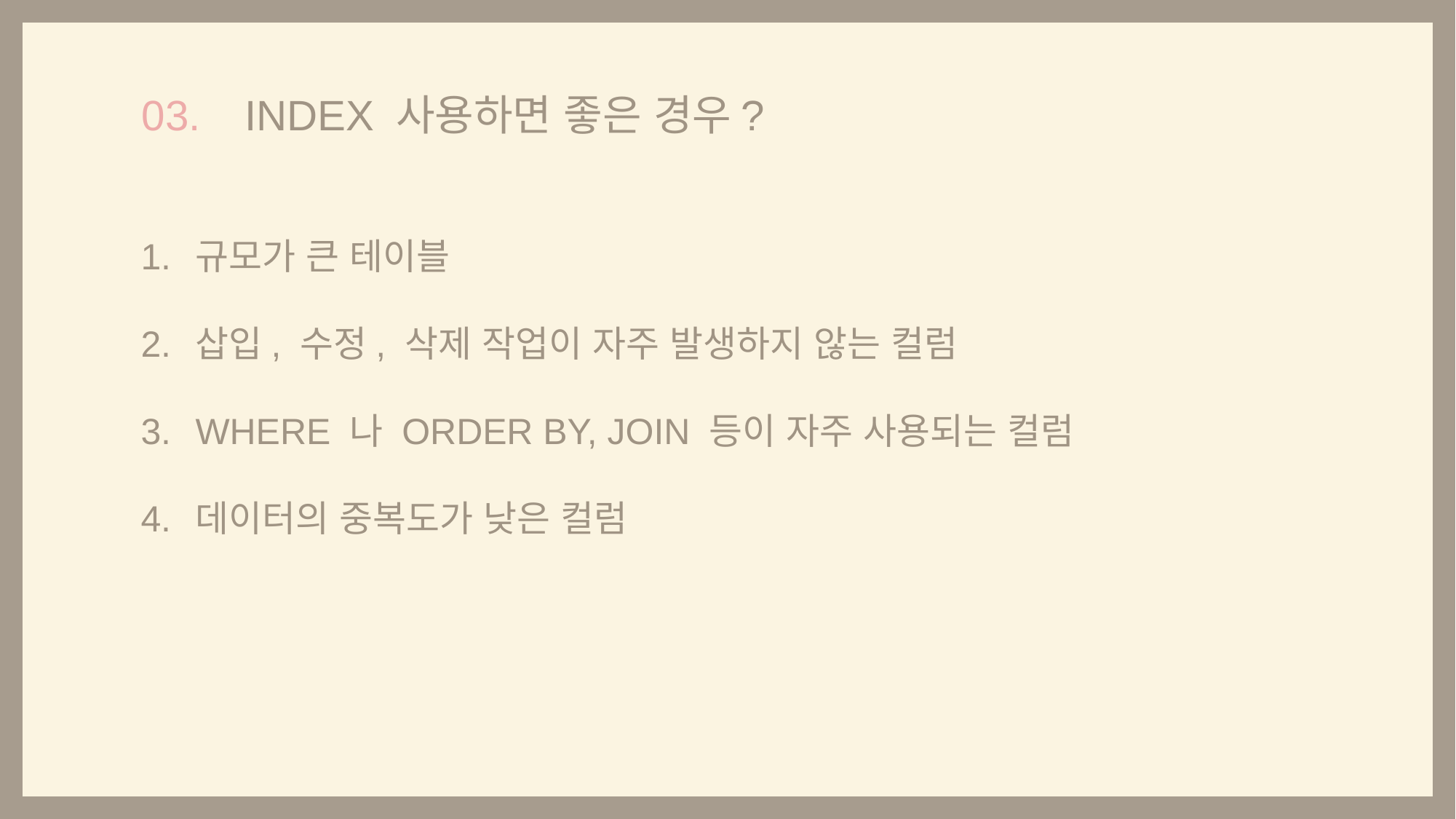

INDEX 사용하면 좋은 경우?
03.
규모가 큰 테이블
삽입, 수정, 삭제 작업이 자주 발생하지 않는 컬럼
WHERE 나 ORDER BY, JOIN 등이 자주 사용되는 컬럼
데이터의 중복도가 낮은 컬럼
주로 검색 및 조회를 할때 큰 효율성을 낼 수 있다고 합니다!
기본적으로 이진 트리를 사용하기 때문에 이미 정렬이 되어있는 상태에서 추가, 수정, 삭제가 자주 일어나게
되면 인덱스에서도 마찬가지로 해당 동작들이 수행되기 때문에 성능 저하를 초래할 수 있다고 합니다!
예를 들어, 한 쇼핑몰에 여러가지 카테고리가 존재할때 해당 카테고리의 상품들을 조회할때
이러한 인덱스 기능을 잘 사용하게 된다면 큰 효율을 발휘하게 되지만, 인스타그램같은 소셜
서비스들은 끊임없이 게시글이 작성되고 수정, 삭제되기 때문에 오히려 인덱싱을 하게되면 엄청난
성능 저하가 되기 때문입니다!